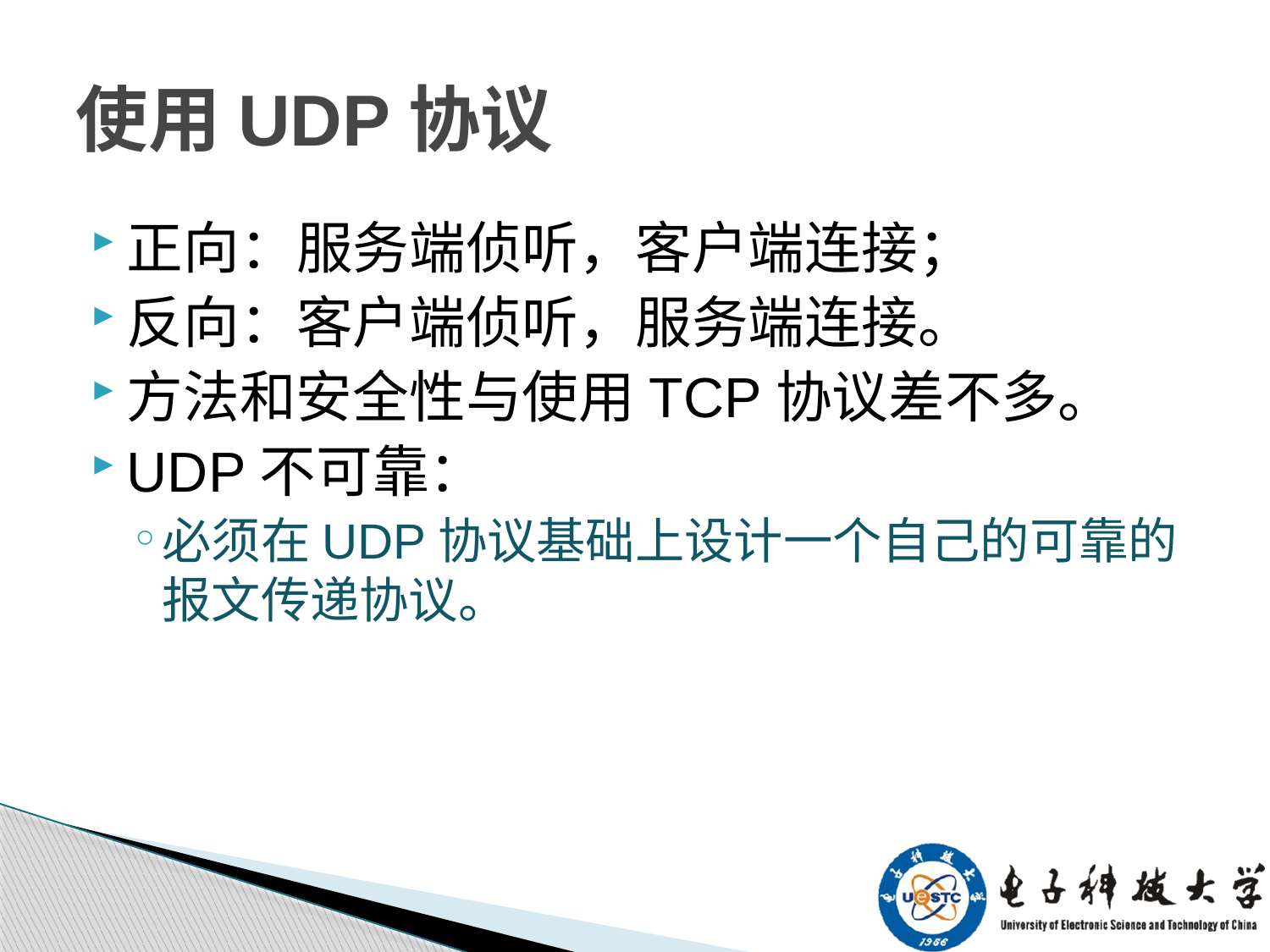

# 使用UDP协议
正向：服务端侦听，客户端连接；
反向：客户端侦听，服务端连接。
方法和安全性与使用TCP协议差不多。
UDP不可靠：
必须在UDP协议基础上设计一个自己的可靠的报文传递协议。
244